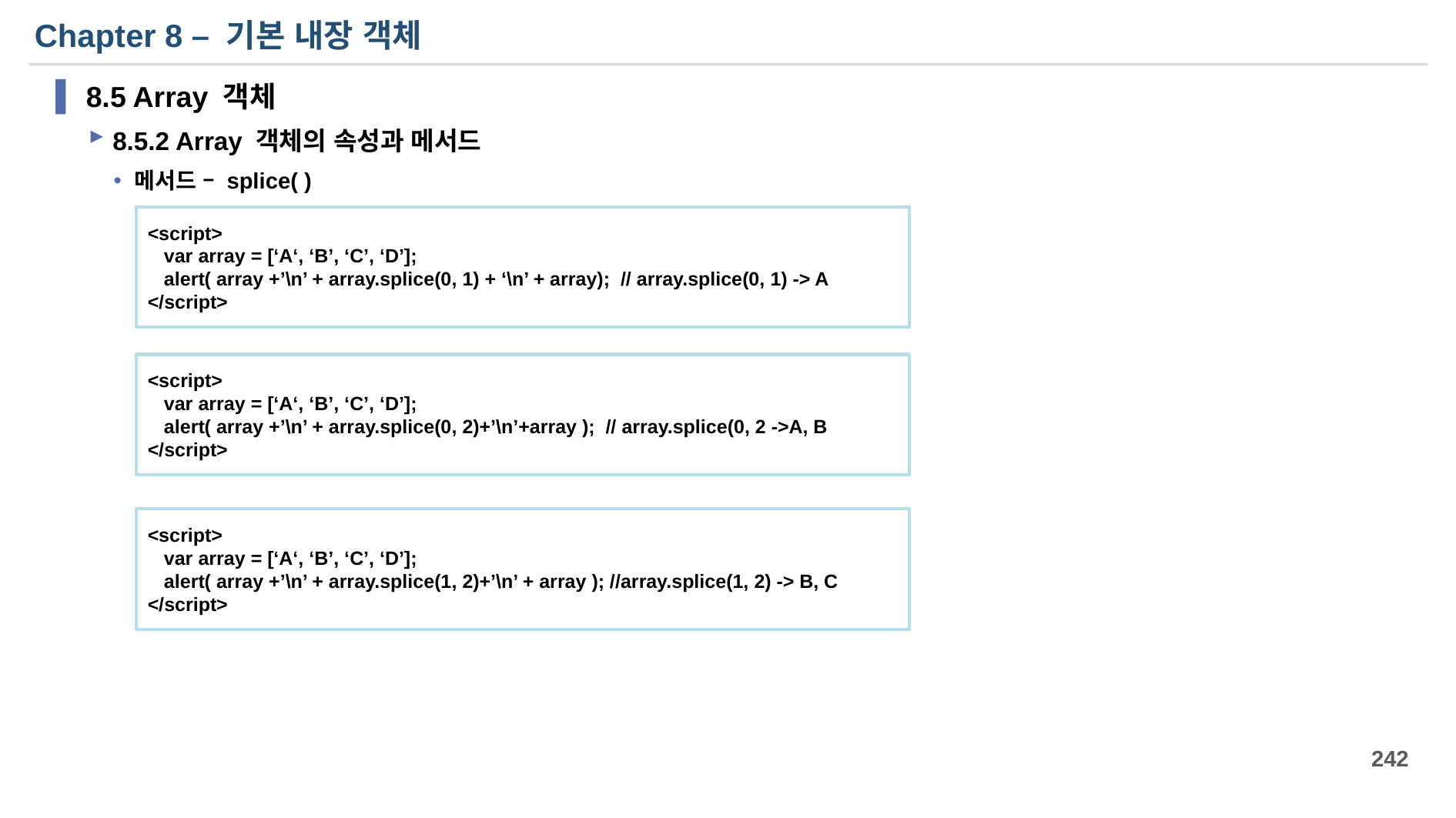

# Chapter 8 – 기본 내장 객체
8.5 Array 객체
8.5.2 Array 객체의 속성과 메서드
메서드 – splice( )

<script>
   var array = [‘A‘, ‘B’, ‘C’, ‘D’];
   alert( array +’\n’ + array.splice(0, 1) + ‘\n’ + array);  // array.splice(0, 1) -> A
</script>
<script>
   var array = [‘A‘, ‘B’, ‘C’, ‘D’];
   alert( array +’\n’ + array.splice(0, 2)+’\n’+array );  // array.splice(0, 2 ->A, B
</script>
<script>
   var array = [‘A‘, ‘B’, ‘C’, ‘D’];
   alert( array +’\n’ + array.splice(1, 2)+’\n’ + array ); //array.splice(1, 2) -> B, C
</script>
242